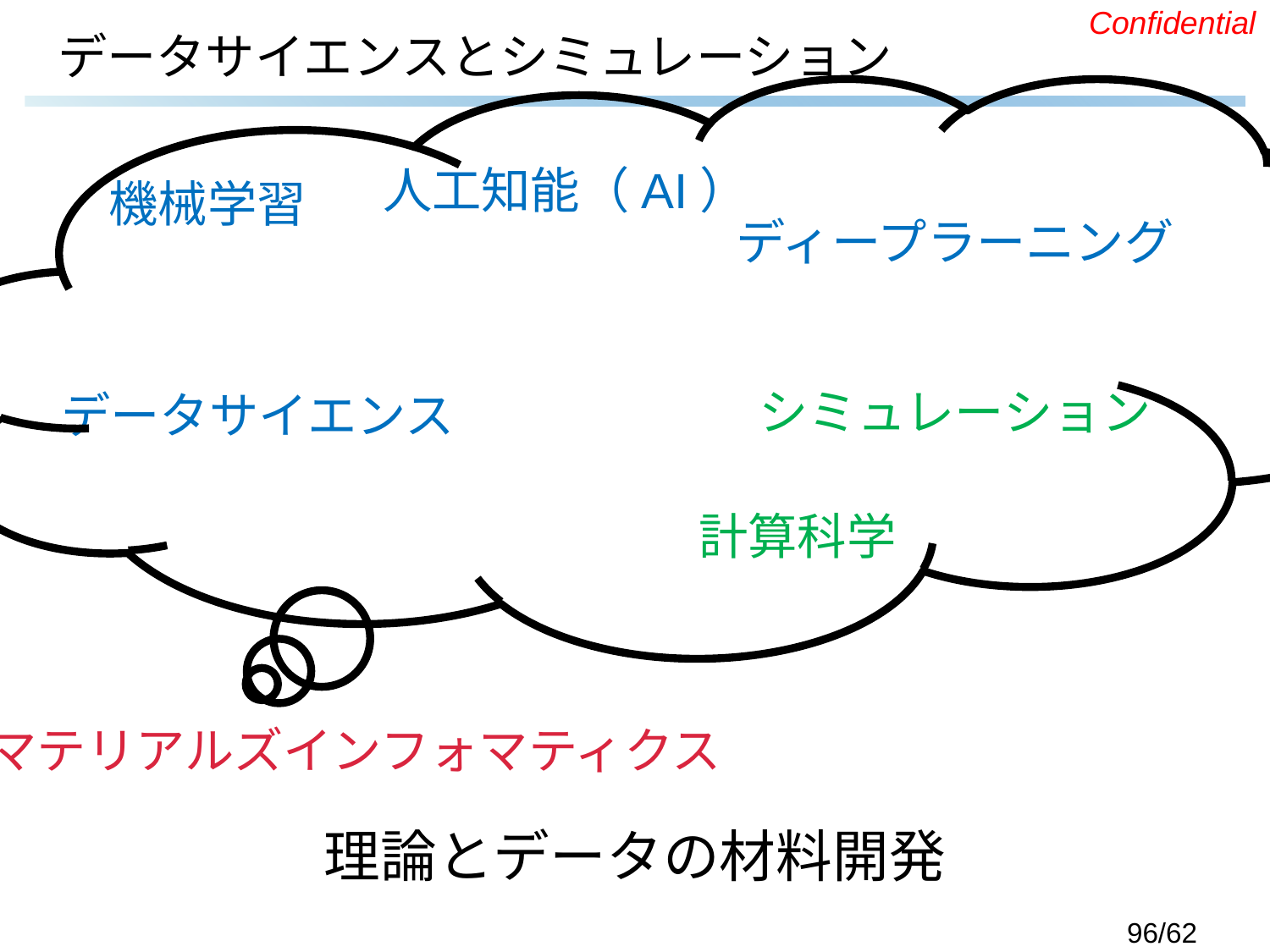

# データサイエンスとシミュレーション

人工知能（AI）
機械学習
ディープラーニング
シミュレーション
データサイエンス
計算科学
マテリアルズインフォマティクス
理論とデータの材料開発